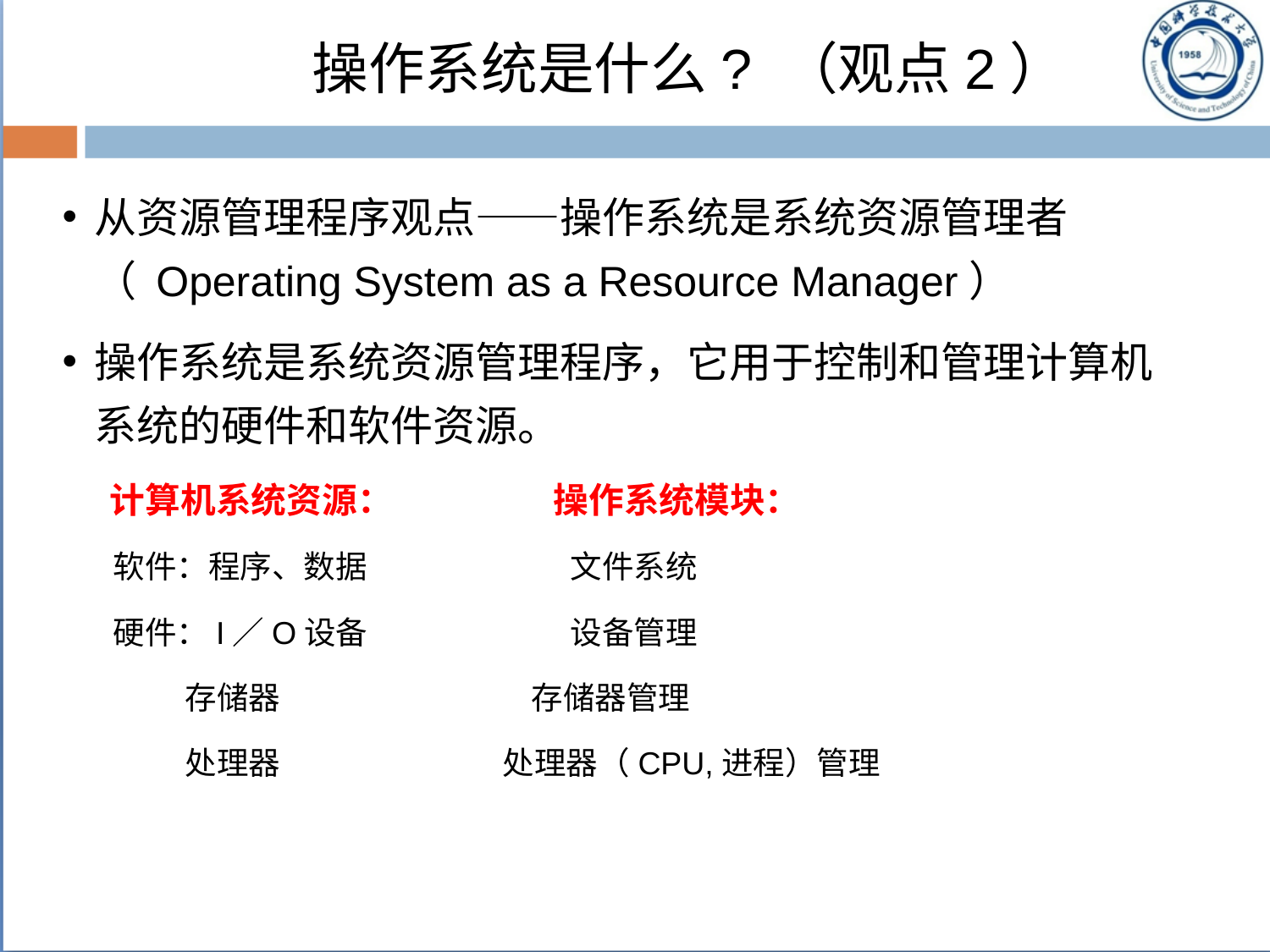

操作系统是什么? （观点2）
从资源管理程序观点――操作系统是系统资源管理者（ Operating System as a Resource Manager）
操作系统是系统资源管理程序，它用于控制和管理计算机系统的硬件和软件资源。
     计算机系统资源：                    操作系统模块：
      软件：程序、数据                  	文件系统
      硬件：I／O设备                      	设备管理
                存储器	                              存储器管理
                处理器                               处理器（CPU,进程）管理